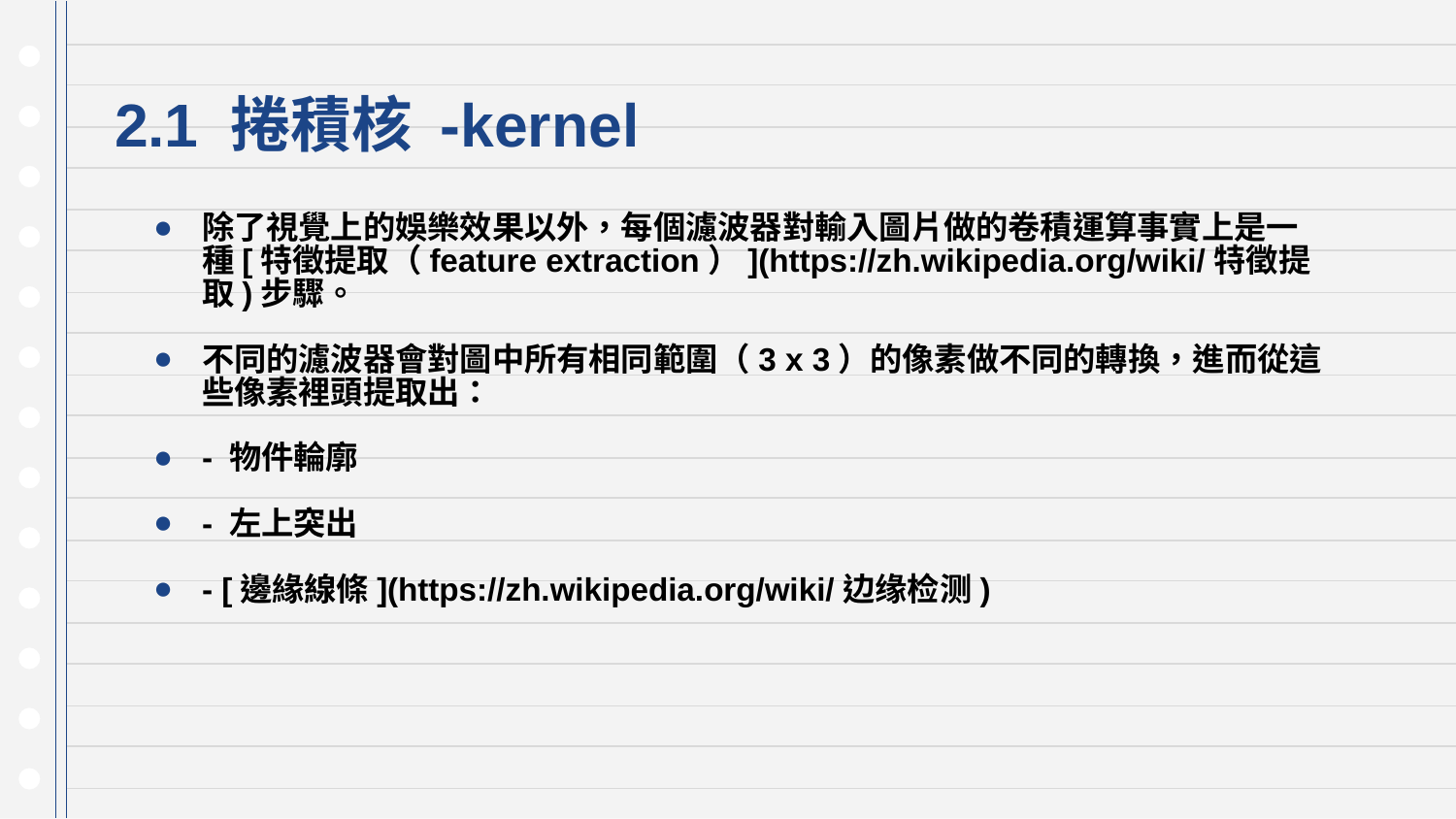

# 2.1 捲積核 -kernel
除了視覺上的娛樂效果以外，每個濾波器對輸入圖片做的卷積運算事實上是一種[特徵提取（feature extraction）](https://zh.wikipedia.org/wiki/特徵提取)步驟。

不同的濾波器會對圖中所有相同範圍（3 x 3）的像素做不同的轉換，進而從這些像素裡頭提取出：

- 物件輪廓

- 左上突出

- [邊緣線條](https://zh.wikipedia.org/wiki/边缘检测)